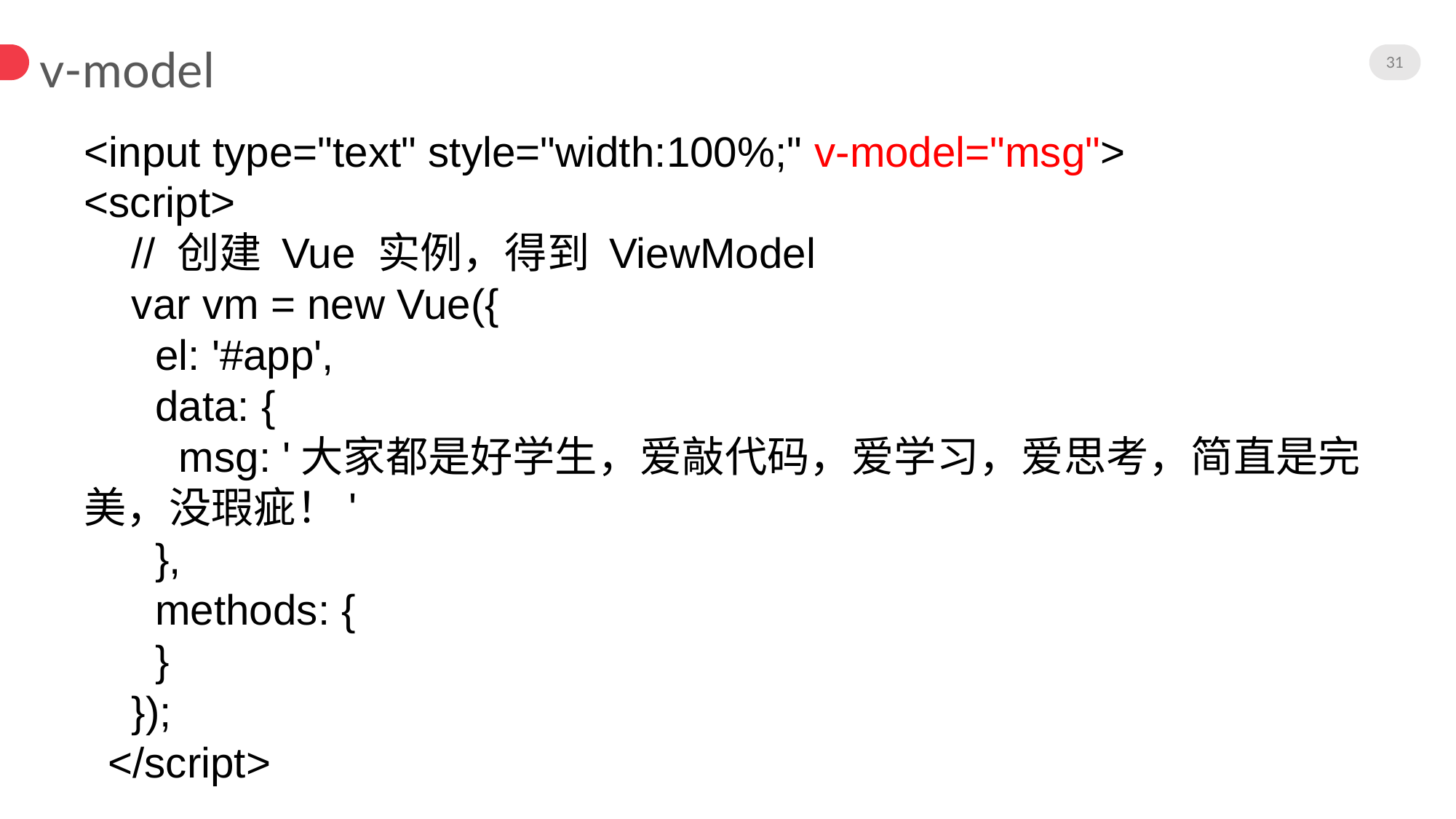

31
v-model
<input type="text" style="width:100%;" v-model="msg">
<script>
    // 创建 Vue 实例，得到 ViewModel
    var vm = new Vue({
      el: '#app',
      data: {
        msg: '大家都是好学生，爱敲代码，爱学习，爱思考，简直是完美，没瑕疵！'
      },
      methods: {
      }
    });
  </script>